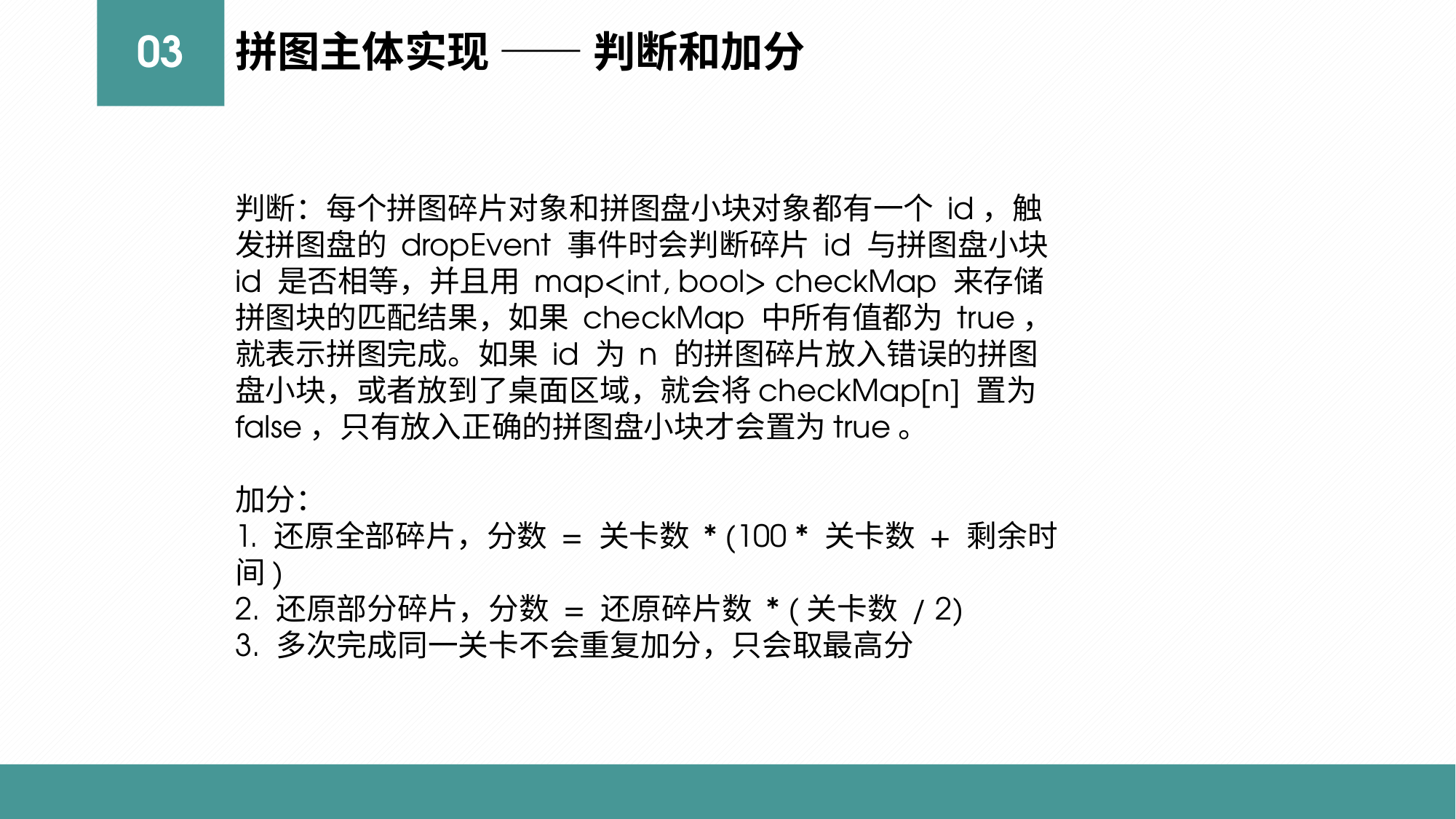

03
拼图主体实现 —— 判断和加分
判断：每个拼图碎片对象和拼图盘小块对象都有一个 id，触发拼图盘的 dropEvent 事件时会判断碎片 id 与拼图盘小块 id 是否相等，并且用 map<int, bool> checkMap 来存储拼图块的匹配结果，如果 checkMap 中所有值都为 true，就表示拼图完成。如果 id 为 n 的拼图碎片放入错误的拼图盘小块，或者放到了桌面区域，就会将checkMap[n] 置为 false，只有放入正确的拼图盘小块才会置为true。

加分：
1. 还原全部碎片，分数 = 关卡数 * (100 * 关卡数 + 剩余时间)
2. 还原部分碎片，分数 = 还原碎片数 * (关卡数 / 2)
3. 多次完成同一关卡不会重复加分，只会取最高分